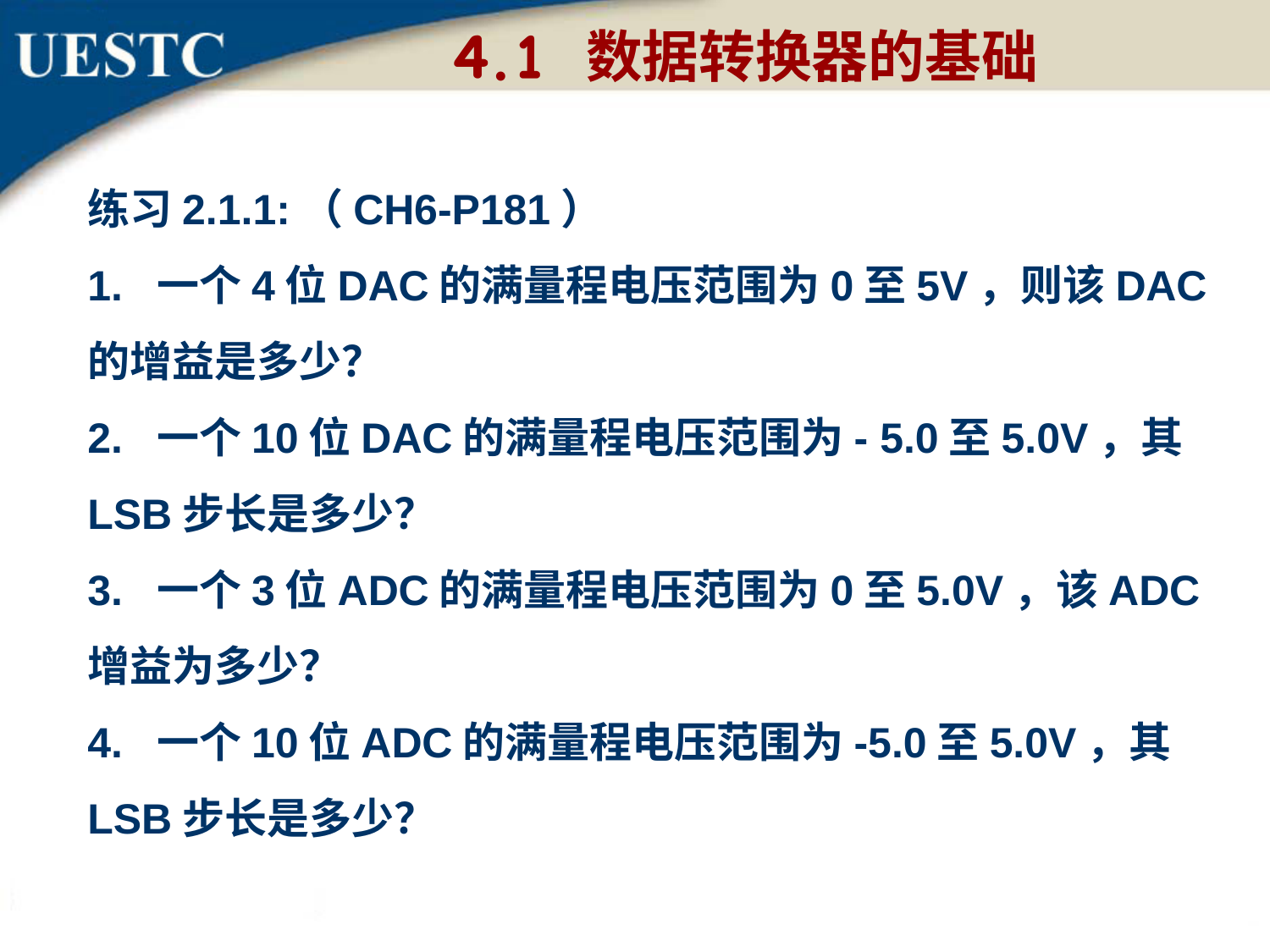

4.1 数据转换器的基础
练习2.1.1:（CH6-P181）
1.  一个4位DAC的满量程电压范围为0至5V，则该DAC的增益是多少？
2.  一个10位DAC的满量程电压范围为- 5.0至5.0V，其LSB步长是多少？
3.  一个3位ADC的满量程电压范围为0至5.0V，该ADC增益为多少？
4.  一个10位ADC的满量程电压范围为-5.0至5.0V，其LSB步长是多少？